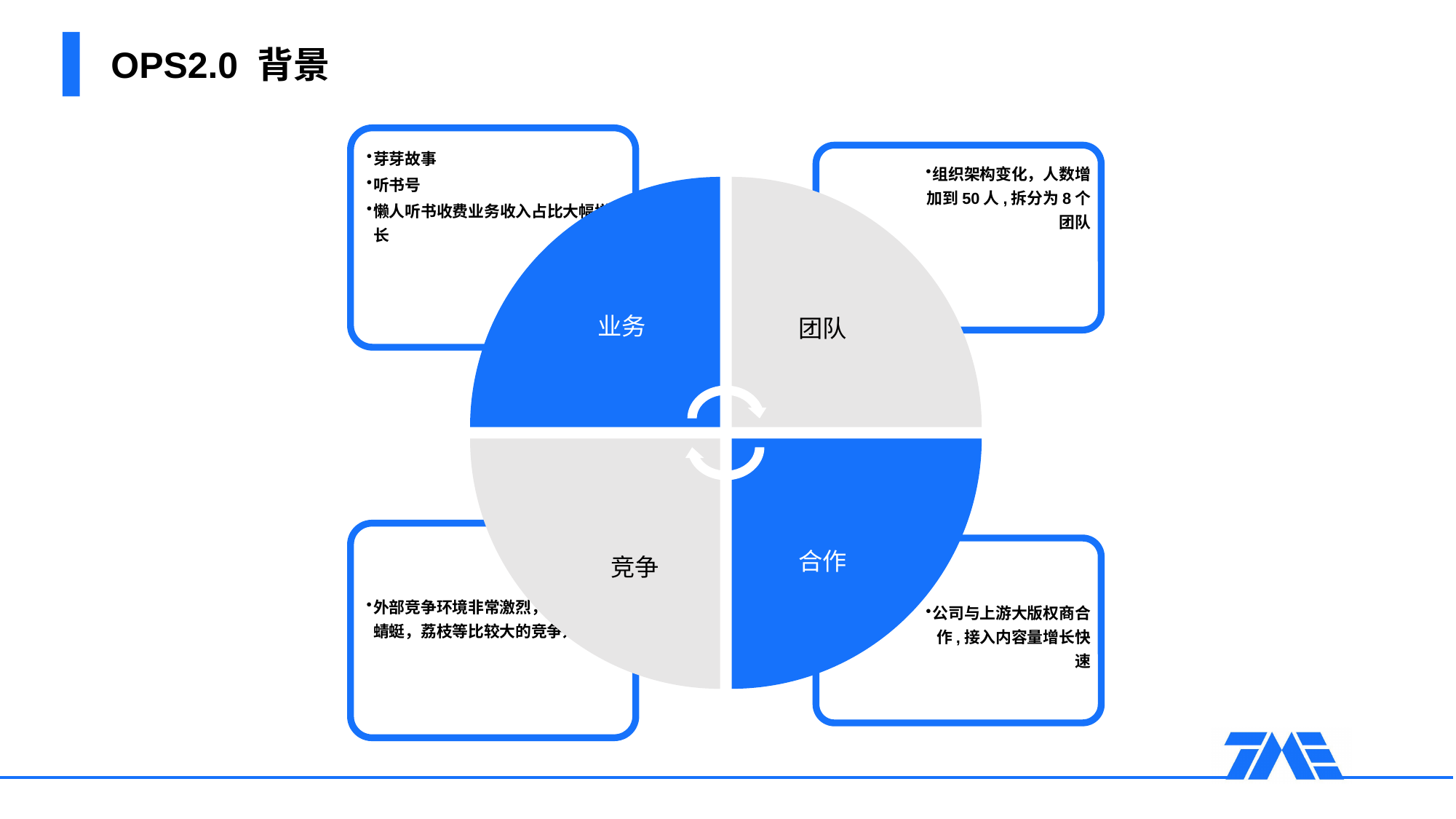

# OPS2.0 背景
公司与上游大版权商合作,接入内容量增长快速
外部竞争环境非常激烈，出现喜马，蜻蜓，荔枝等比较大的竞争对手
组织架构变化，人数增加到50人,拆分为8个团队
芽芽故事
听书号
懒人听书收费业务收入占比大幅增长

业务
团队
合作
竞争